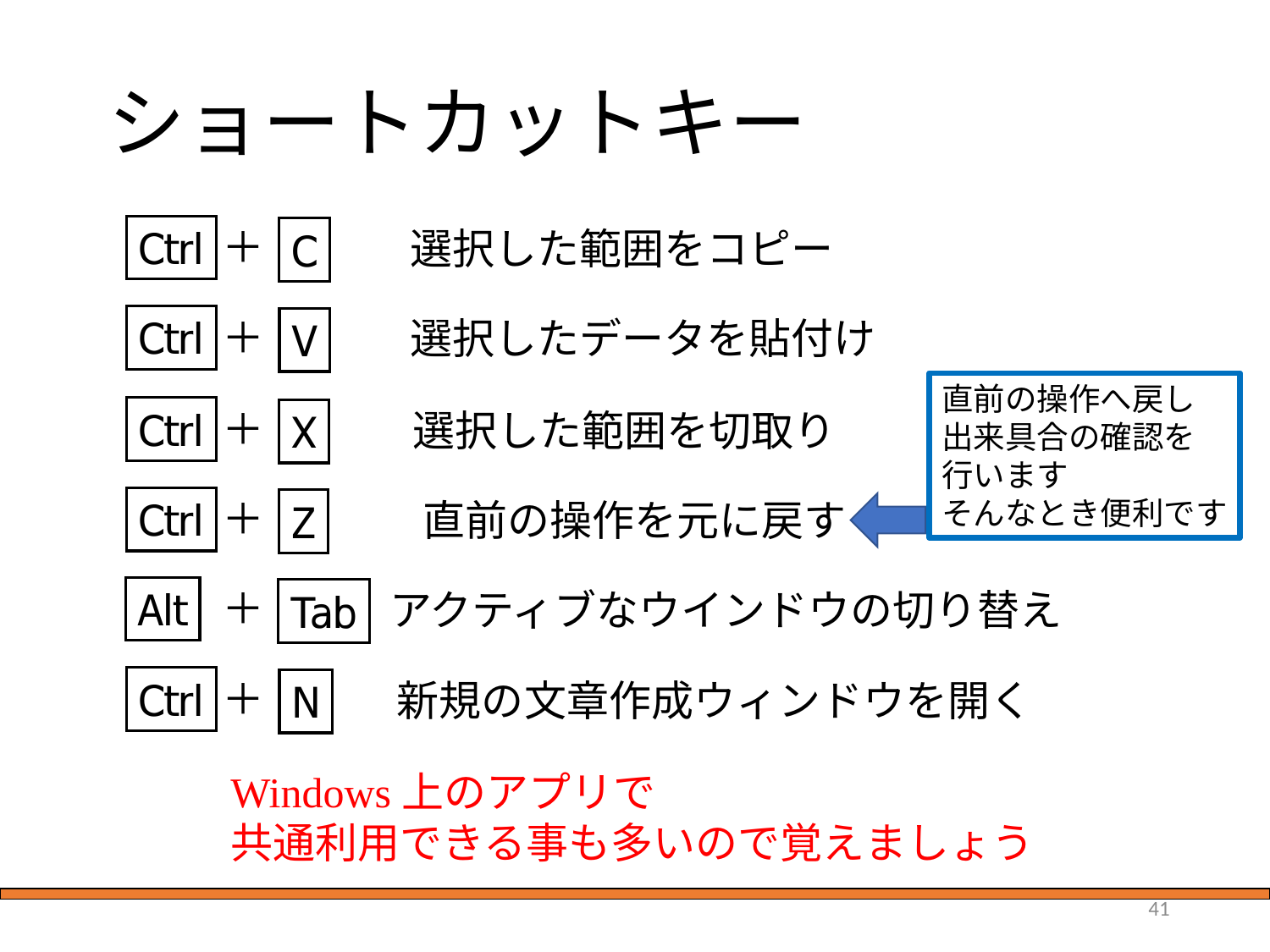

# ショートカットキー
＋
Ctrl
選択した範囲をコピー
C
＋
Ctrl
選択したデータを貼付け
V
直前の操作へ戻し
出来具合の確認を
行います
そんなとき便利です
＋
Ctrl
選択した範囲を切取り
X

＋
Ctrl
直前の操作を元に戻す
Z
＋
Alt
アクティブなウインドウの切り替え
Tab
＋
Ctrl
新規の文章作成ウィンドウを開く
N
Windows上のアプリで
共通利用できる事も多いので覚えましょう
41